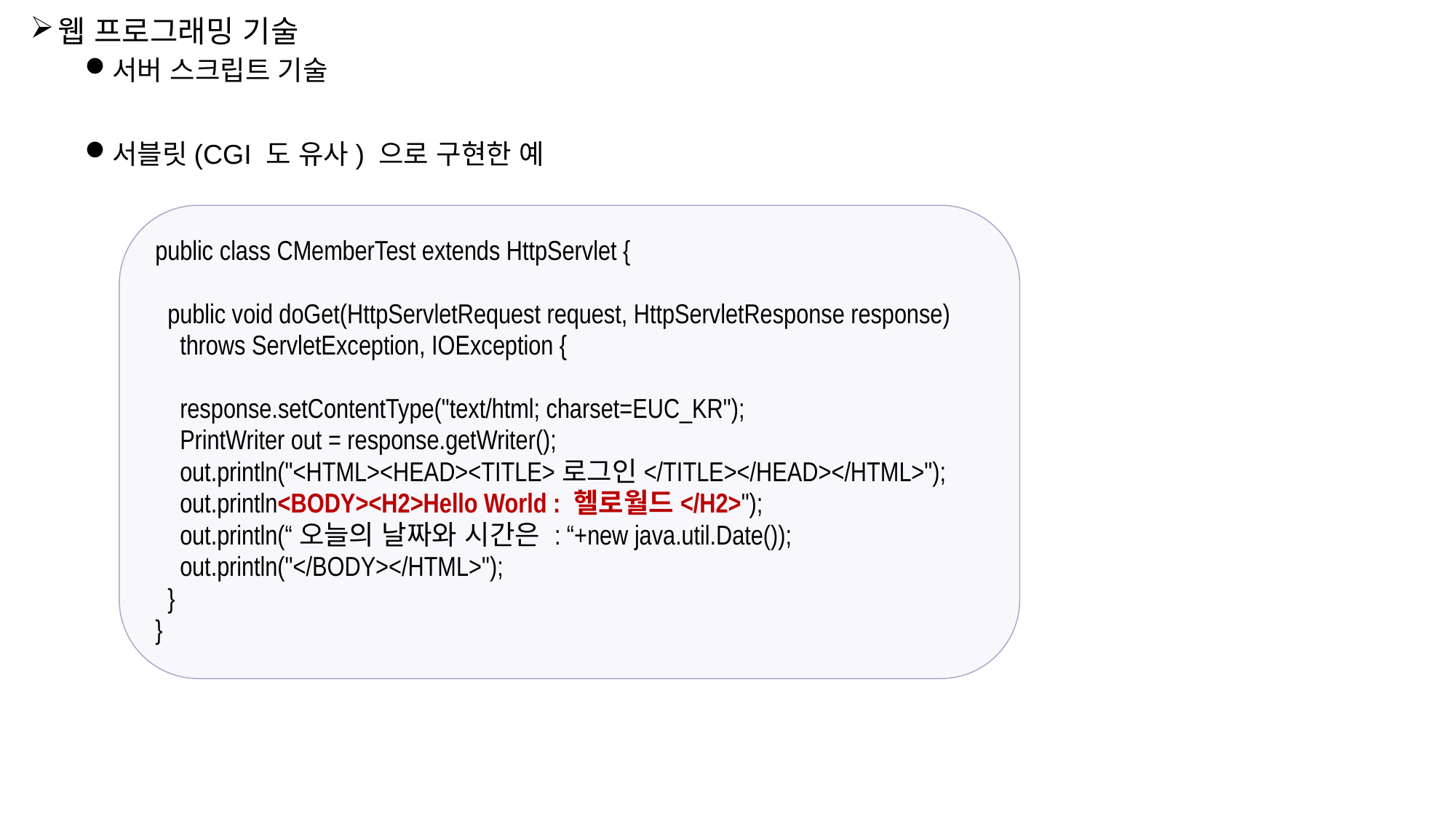

웹 프로그래밍 기술
서버 스크립트 기술

서블릿(CGI 도 유사) 으로 구현한 예
public class CMemberTest extends HttpServlet {

  public void doGet(HttpServletRequest request, HttpServletResponse response)
    throws ServletException, IOException {

    response.setContentType("text/html; charset=EUC_KR");
    PrintWriter out = response.getWriter();
    out.println("<HTML><HEAD><TITLE>로그인</TITLE></HEAD></HTML>");
    out.println<BODY><H2>Hello World : 헬로월드</H2>");
    out.println(“오늘의 날짜와 시간은 : “+new java.util.Date());
    out.println("</BODY></HTML>");
  }
}